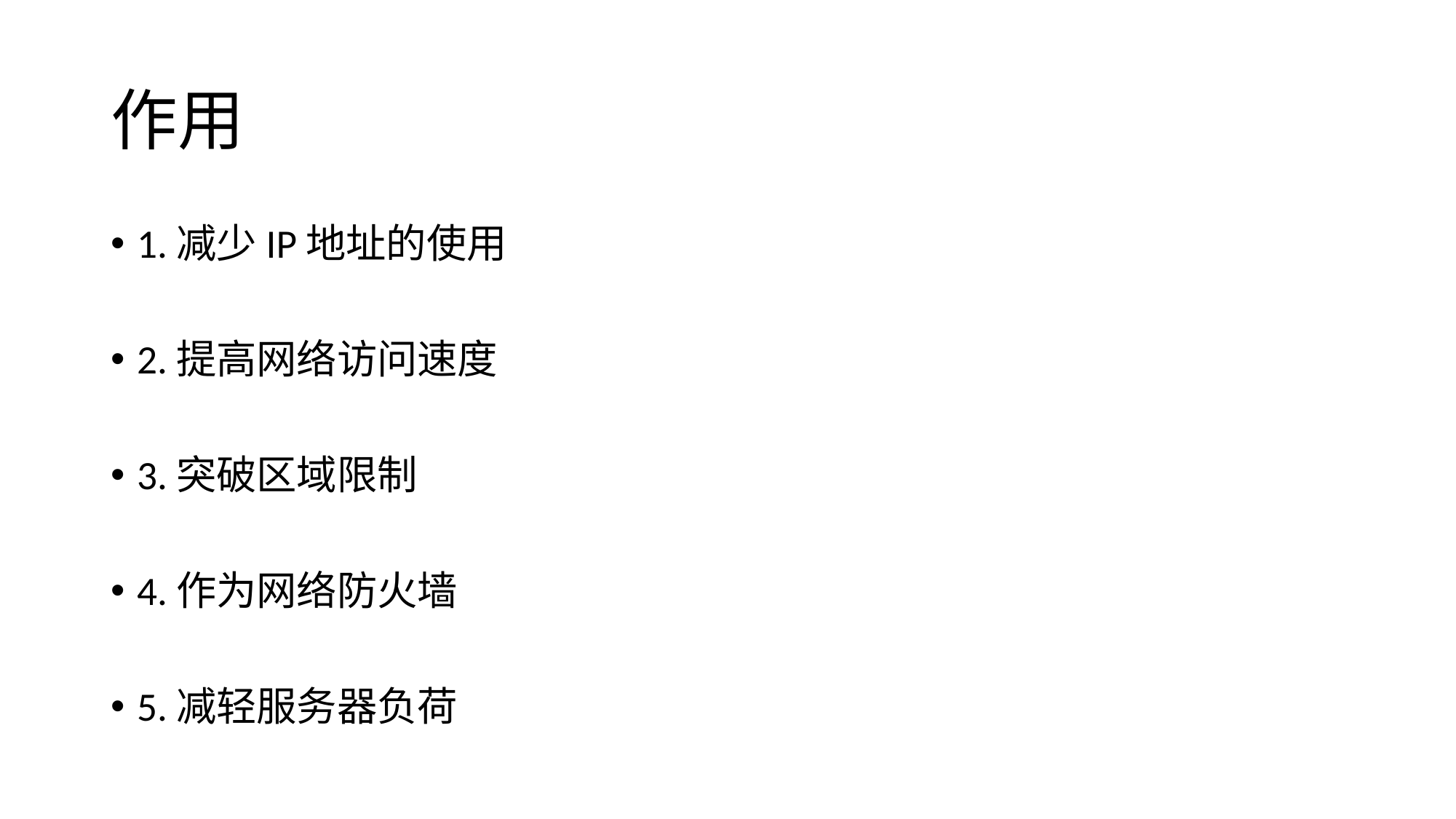

# 作用
1.减少IP地址的使用

2.提高网络访问速度

3.突破区域限制

4.作为网络防火墙

5.减轻服务器负荷